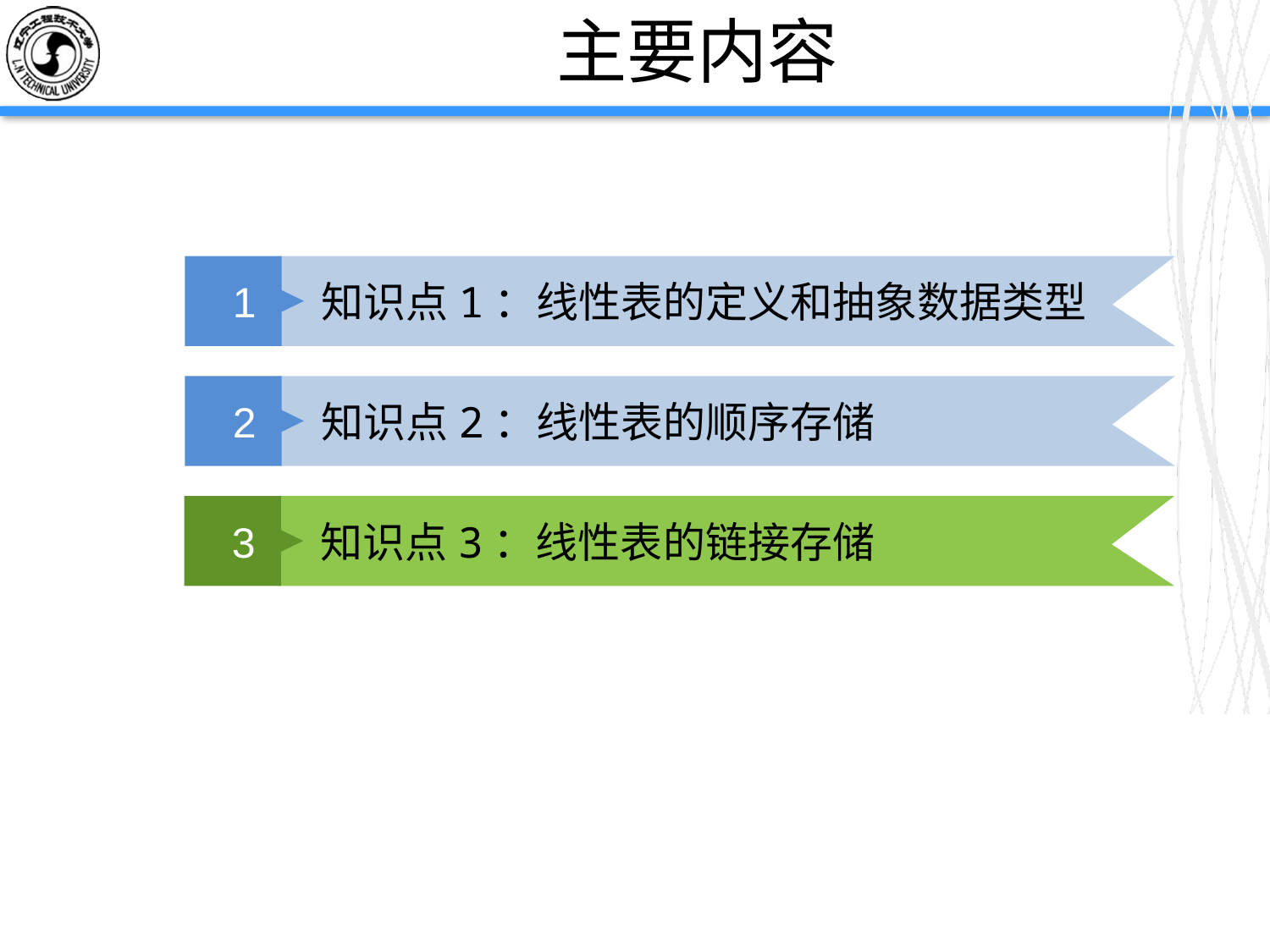

# 主要内容
1
  知识点1：线性表的定义和抽象数据类型
2
  知识点2：线性表的顺序存储
3
  知识点3：线性表的链接存储